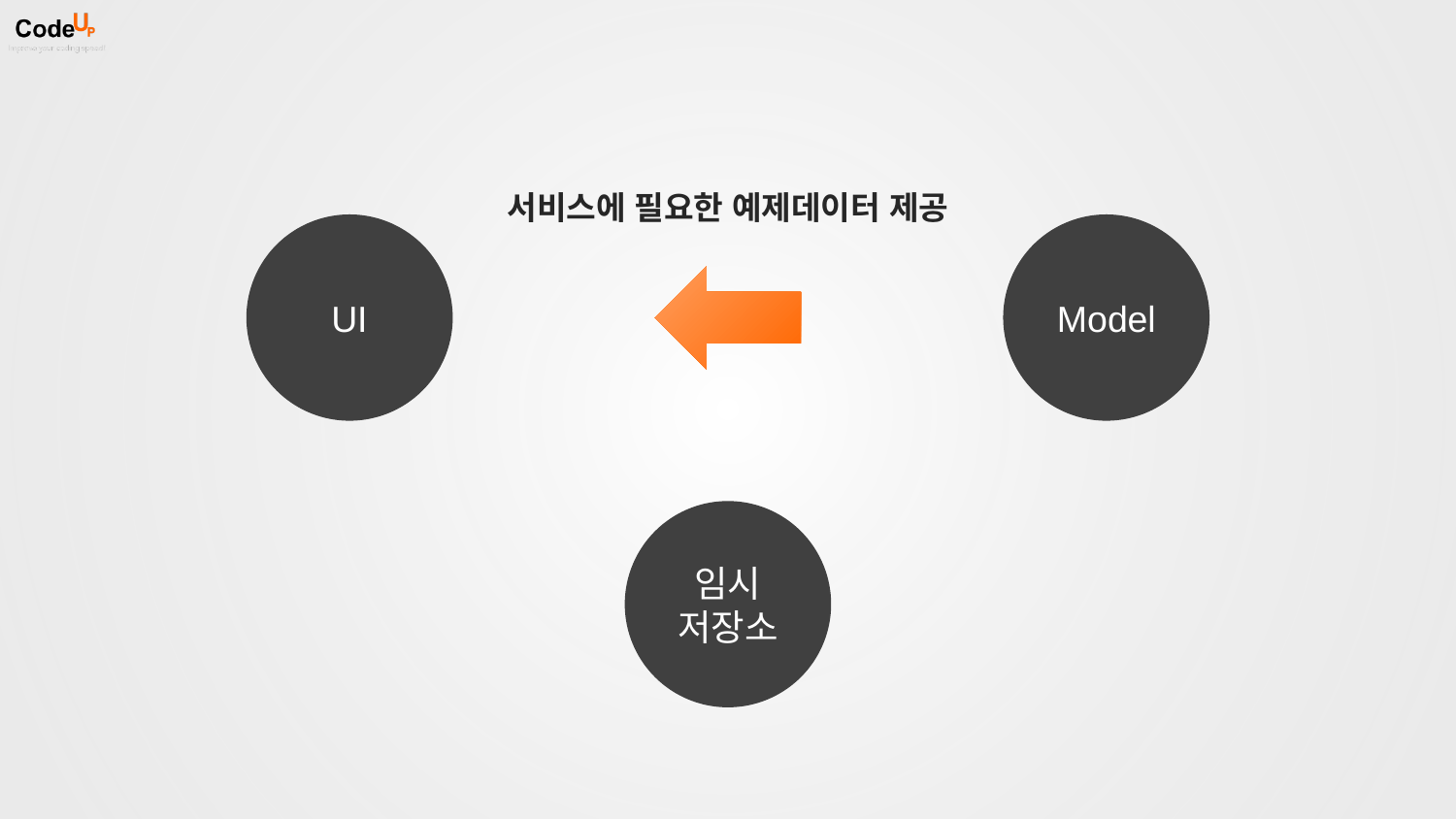

서비스에 필요한 예제데이터 제공
UI
Model

임시
저장소